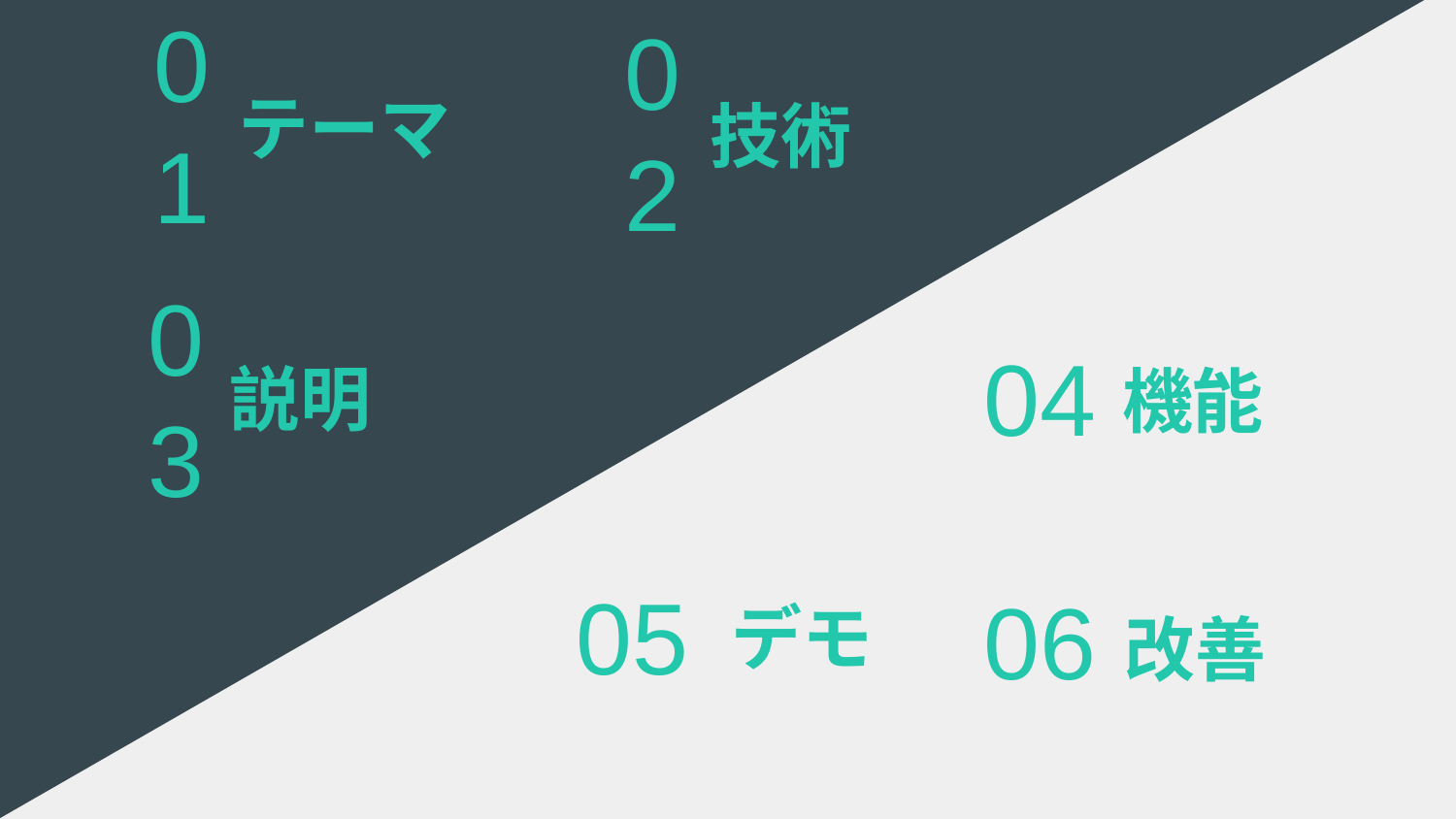

# 01
02
テーマ
技術
04
03
説明
機能
05
改善
06
デモ